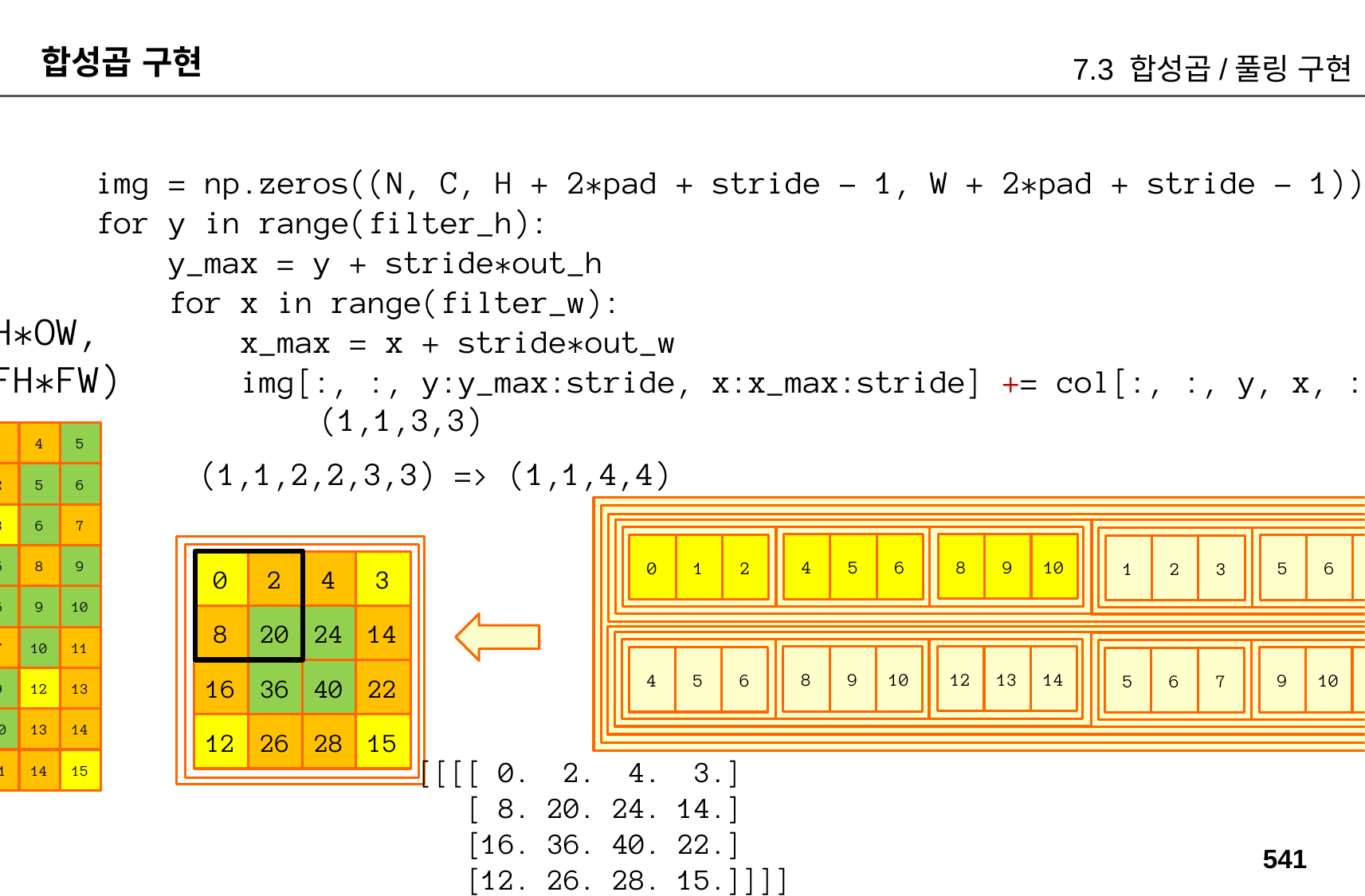

합성곱 구현
7.3 합성곱/풀링 구현
    img = np.zeros((N, C, H + 2*pad + stride - 1, W + 2*pad + stride - 1))
    for y in range(filter_h):
        y_max = y + stride*out_h
        for x in range(filter_w):
            x_max = x + stride*out_w
            img[:, :, y:y_max:stride, x:x_max:stride] += col[:, :, y, x, :, :]
(N*OH*OW,
  C*FH*FW)
(1,1,3,3)
0
1
4
5
(1,1,2,2,3,3) => (1,1,4,4)
1
2
5
6

2
3
6
7

8
9
10
4
5
6
9
10
11
0
1
2
5
6
7
1
2
3

4
5
8
9

3
4
2
0
5
6
9
10
14
24
20
8

6
7
10
11

12
13
14
8
9
10
13
14
15
4
5
6
9
10
11
5
6
7
22
40
36
16
8
9
12
13
9
10
13
14
15
28
26
12
[[[[ 0.  2.  4.  3.]
   [ 8. 20. 24. 14.]
   [16. 36. 40. 22.]
   [12. 26. 28. 15.]]]]
10
11
14
15